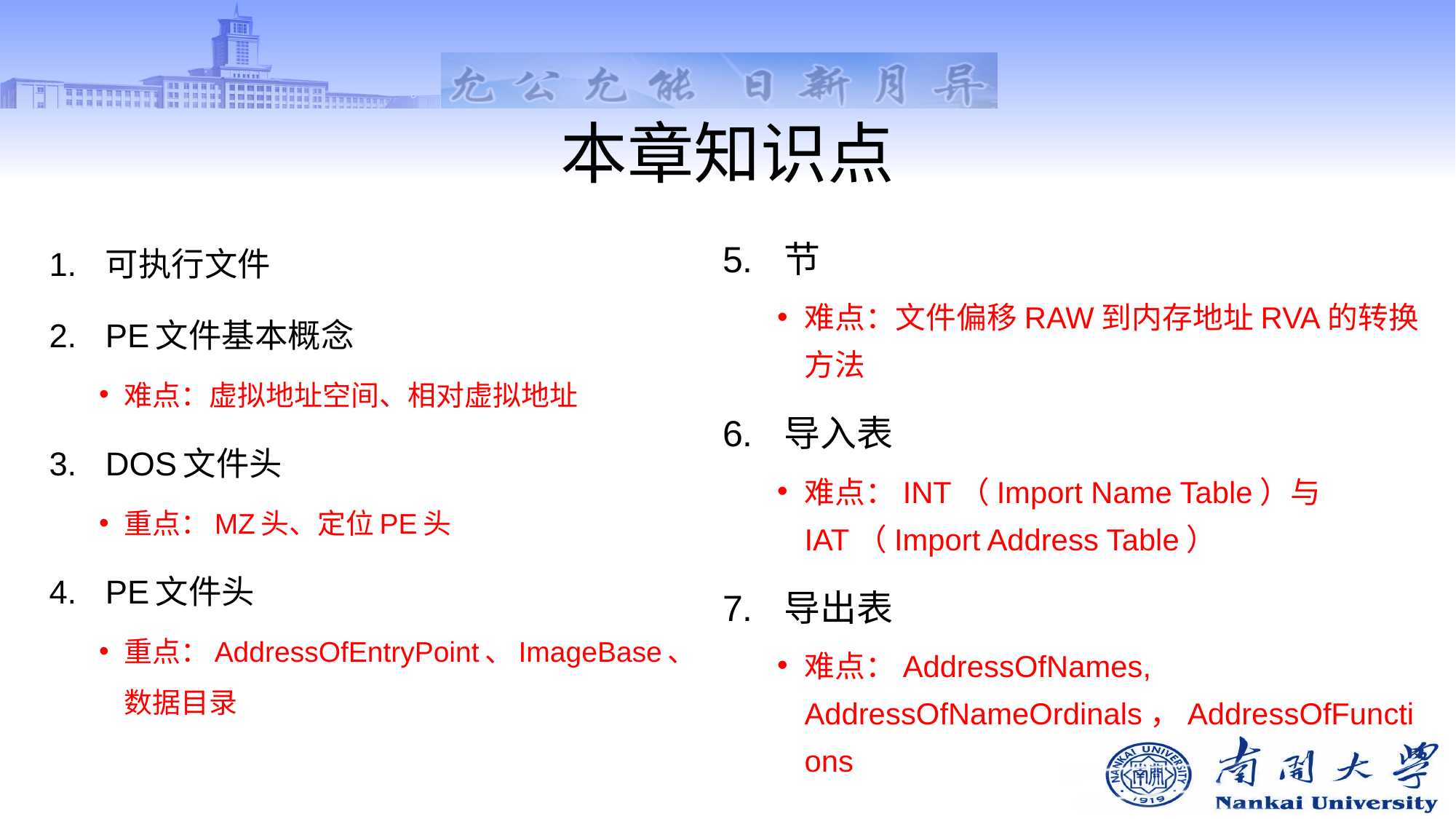

# 本章知识点
可执行文件
PE文件基本概念
难点：虚拟地址空间、相对虚拟地址
DOS文件头
重点：MZ头、定位PE头
PE文件头
重点：AddressOfEntryPoint、ImageBase、数据目录

节
难点：文件偏移RAW到内存地址RVA的转换方法
导入表
难点：INT（Import Name Table）与IAT（Import Address Table）
导出表
难点：AddressOfNames, AddressOfNameOrdinals，AddressOfFunctions